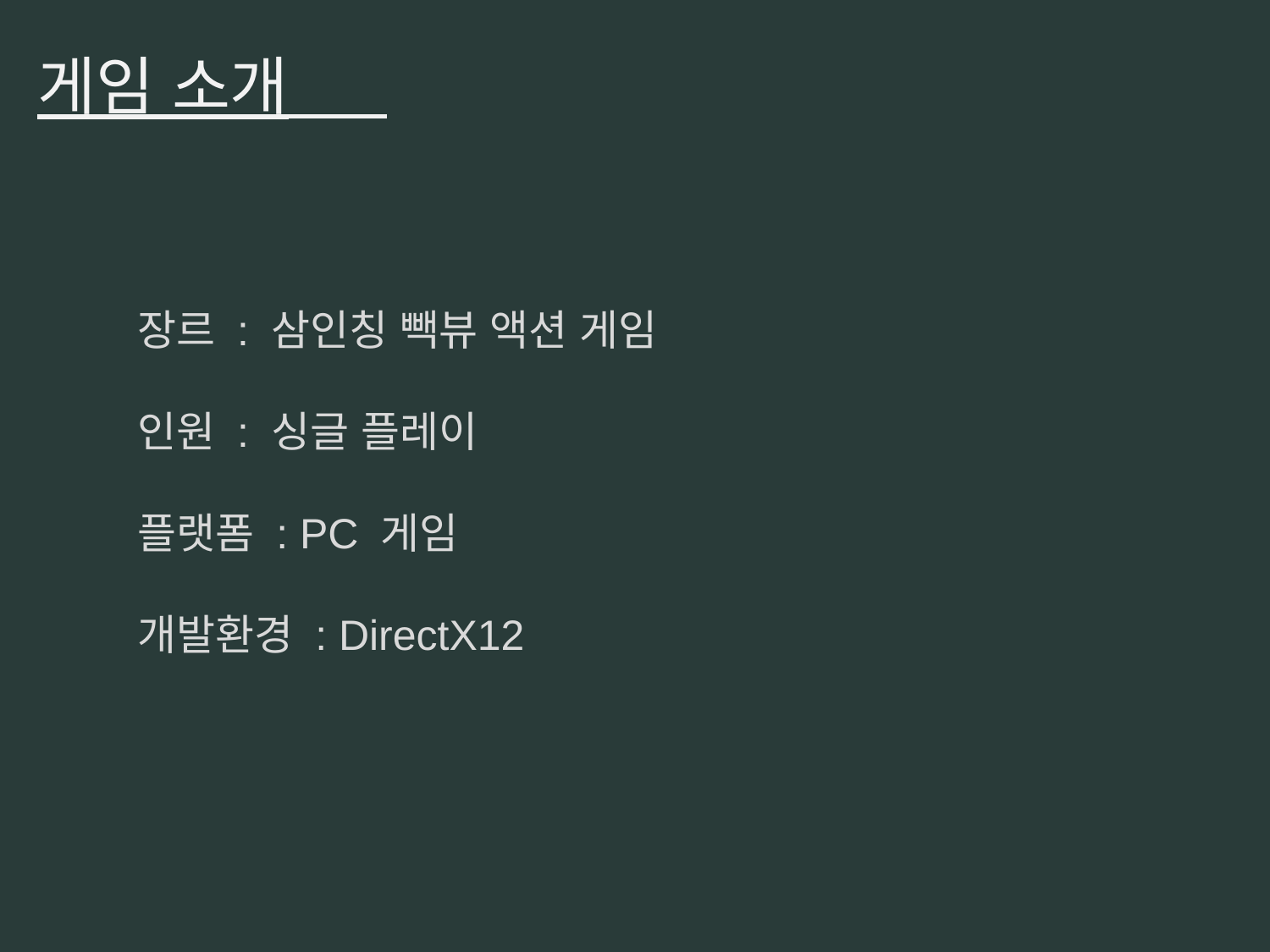

게임 소개
장르 : 삼인칭 빽뷰 액션 게임
인원 : 싱글 플레이
플랫폼 : PC 게임
개발환경 : DirectX12